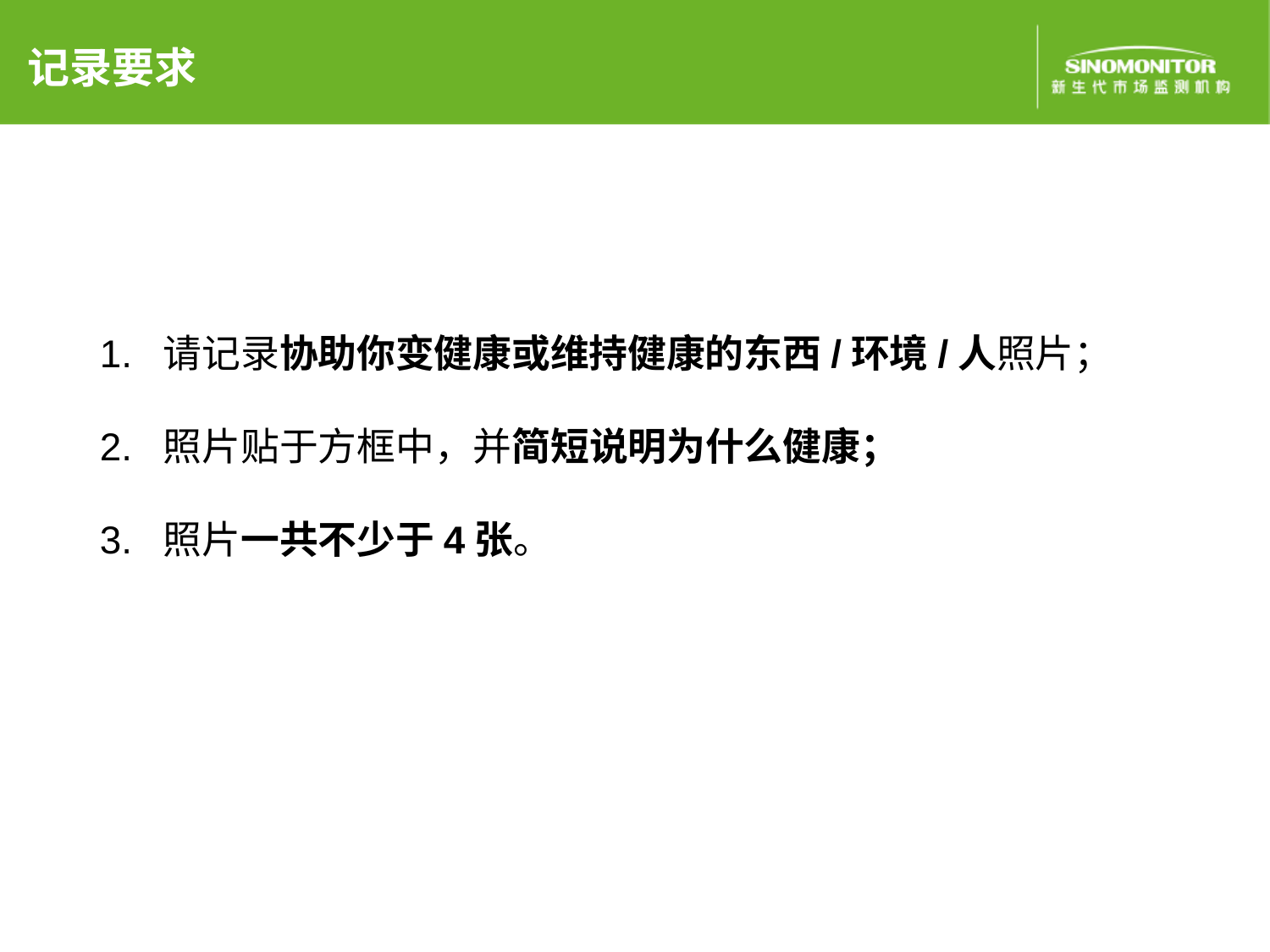

记录要求
请记录协助你变健康或维持健康的东西/环境/人照片；
照片贴于方框中，并简短说明为什么健康；
照片一共不少于4张。